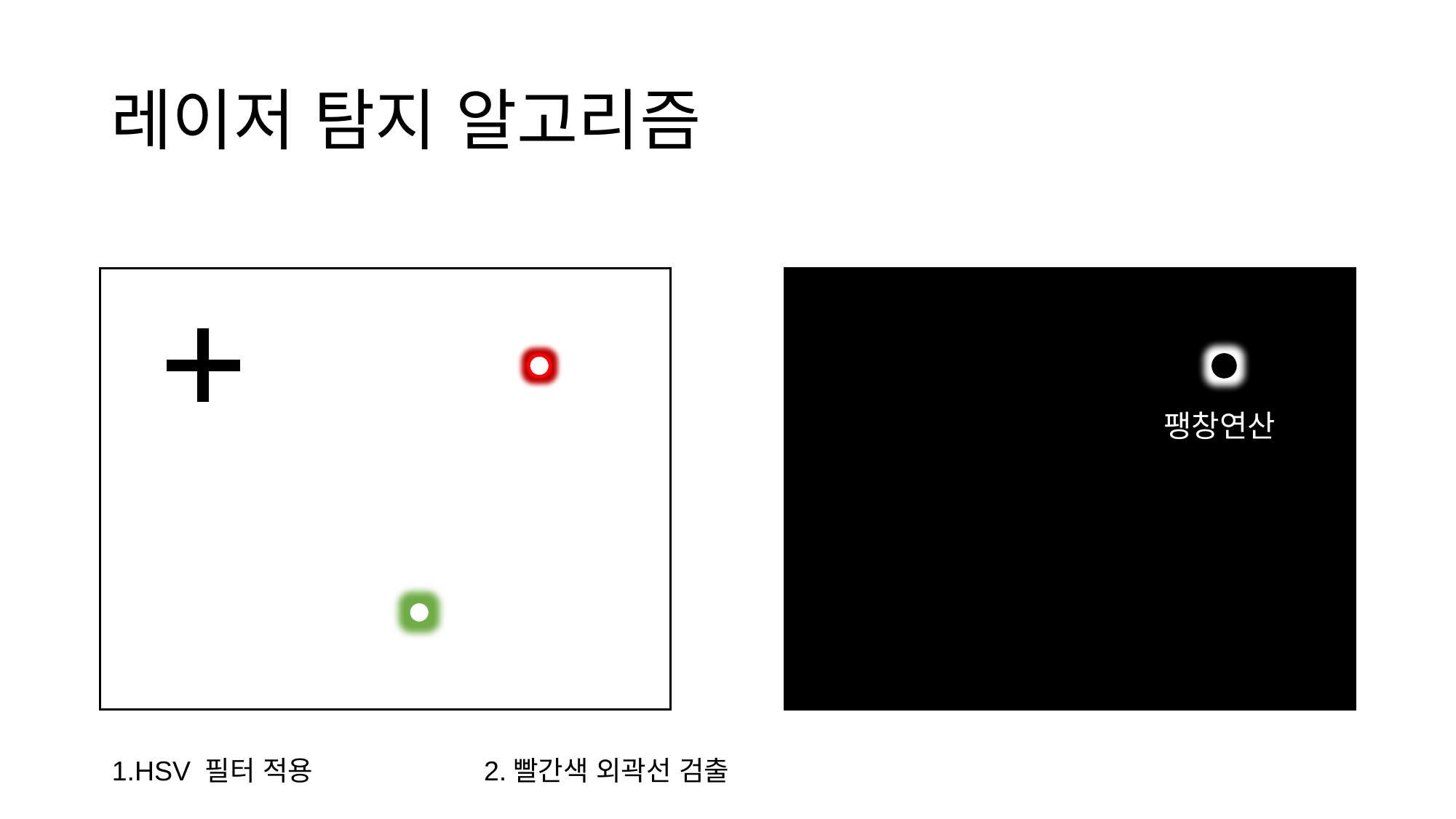

# 레이저 탐지 알고리즘

팽창연산

1.HSV 필터 적용
2.빨간색 외곽선 검출